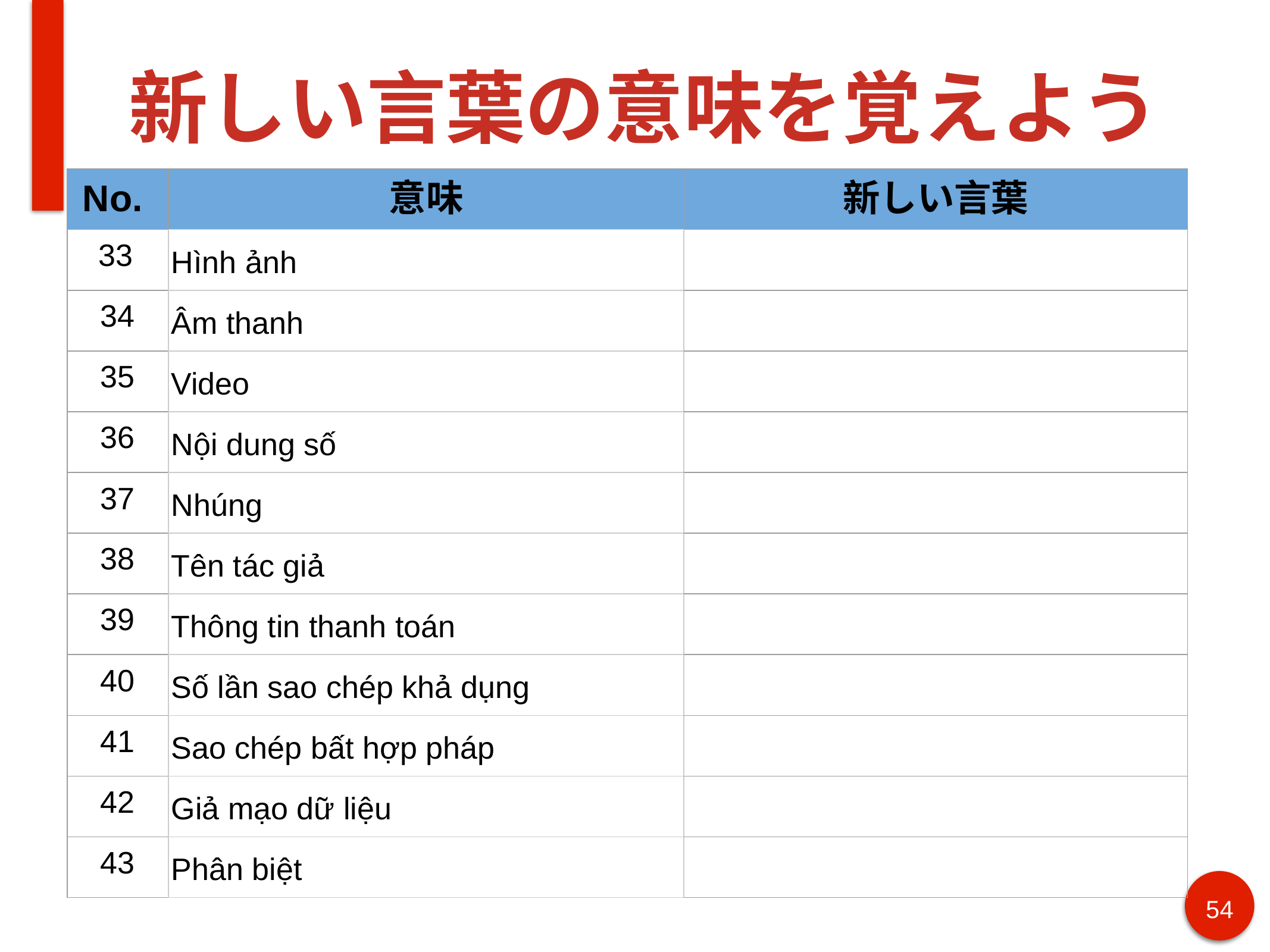

# 新しい言葉の意味を覚えよう
| No. | 意味 | 新しい言葉 |
| --- | --- | --- |
| 33 | Hình ảnh |  |
| 34 | Âm thanh |  |
| 35 | Video |  |
| 36 | Nội dung số |  |
| 37 | Nhúng |  |
| 38 | Tên tác giả |  |
| 39 | Thông tin thanh toán |  |
| 40 | Số lần sao chép khả dụng |  |
| 41 | Sao chép bất hợp pháp |  |
| 42 | Giả mạo dữ liệu |  |
| 43 | Phân biệt |  |
54